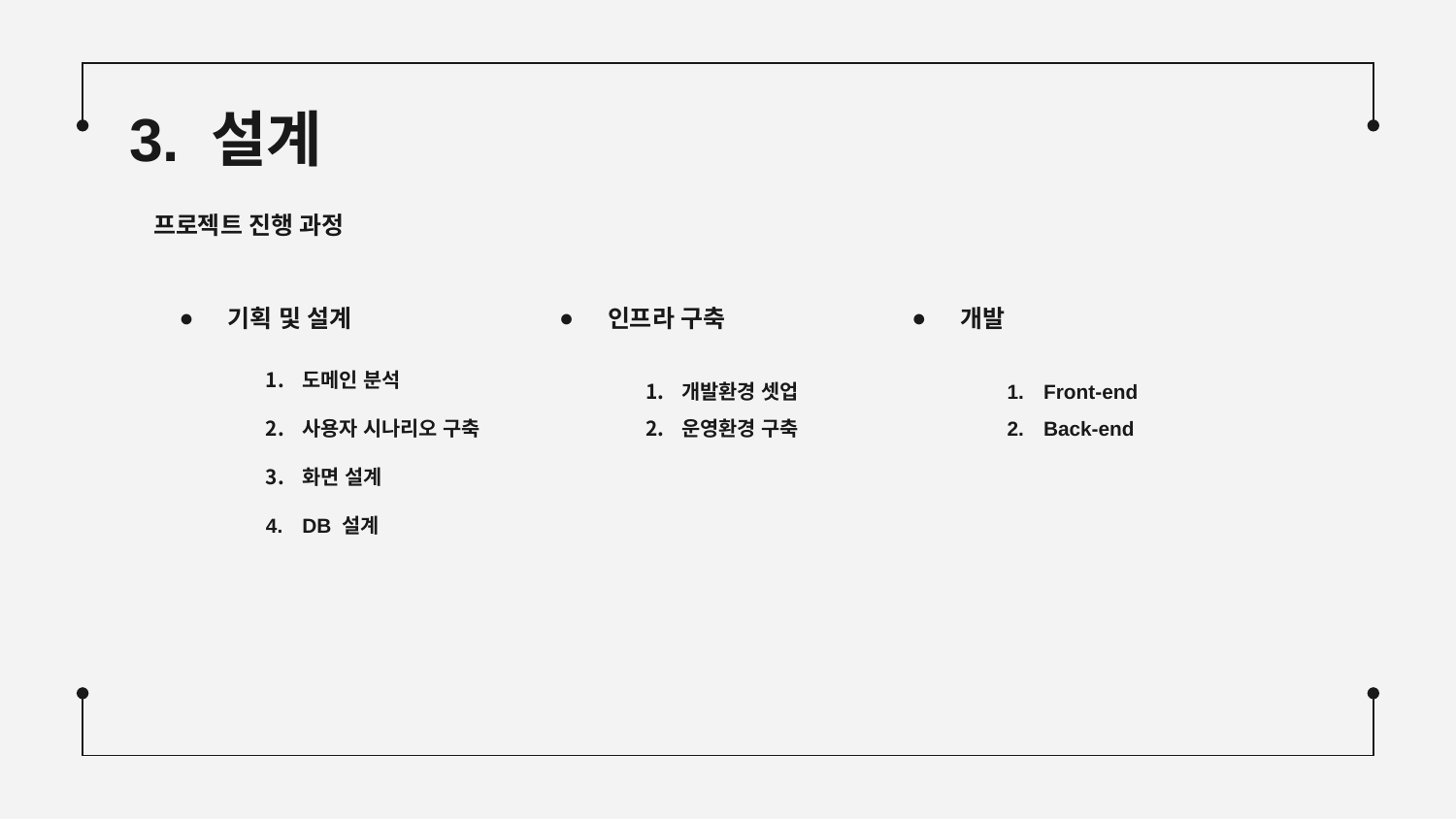

# 3. 설계
프로젝트 진행 과정
기획 및 설계
인프라 구축
개발
도메인 분석

사용자 시나리오 구축

화면 설계

DB 설계
개발환경 셋업
운영환경 구축

Front-end
Back-end